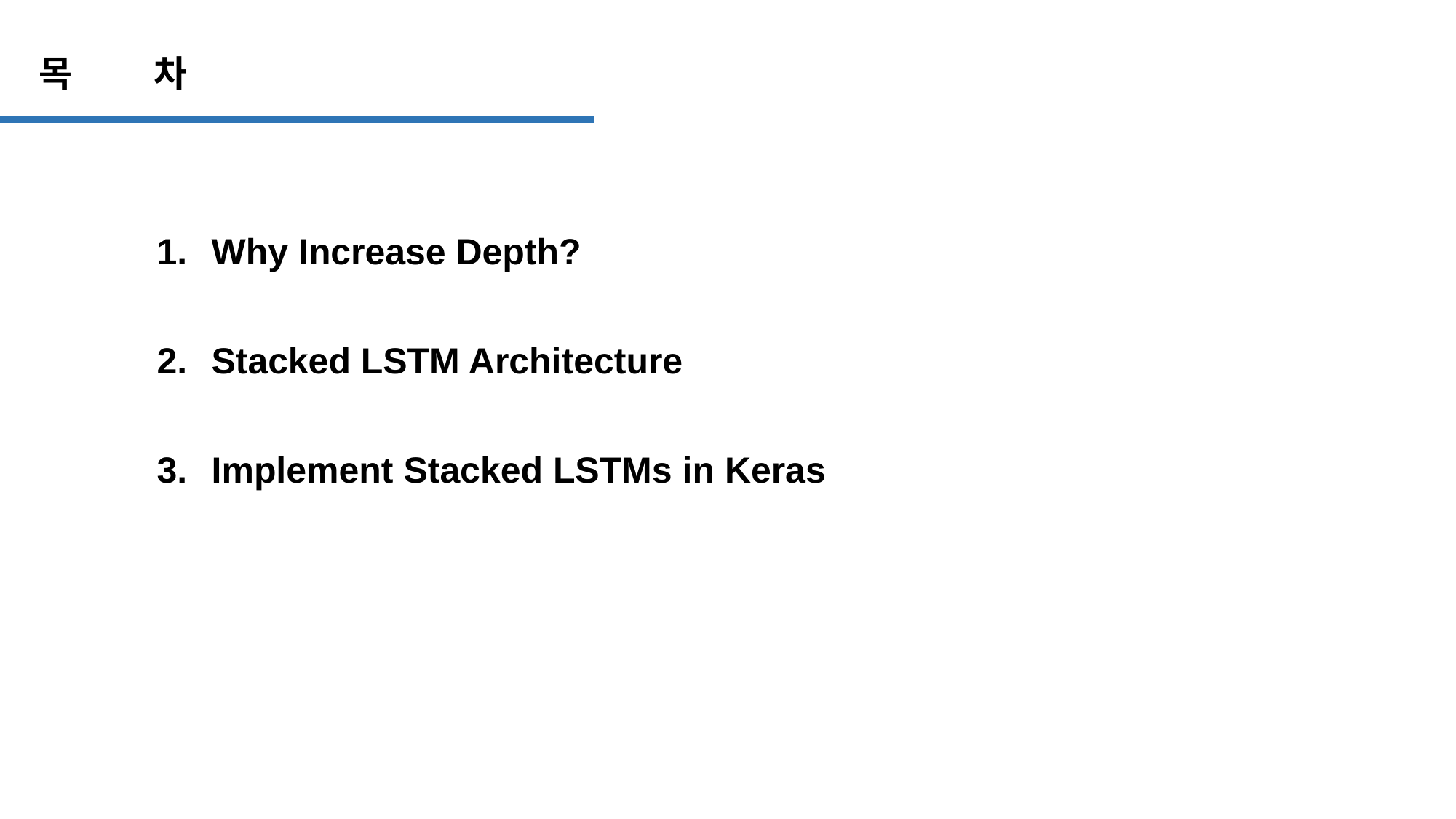

목        차
Why Increase Depth?
Stacked LSTM Architecture
Implement Stacked LSTMs in Keras